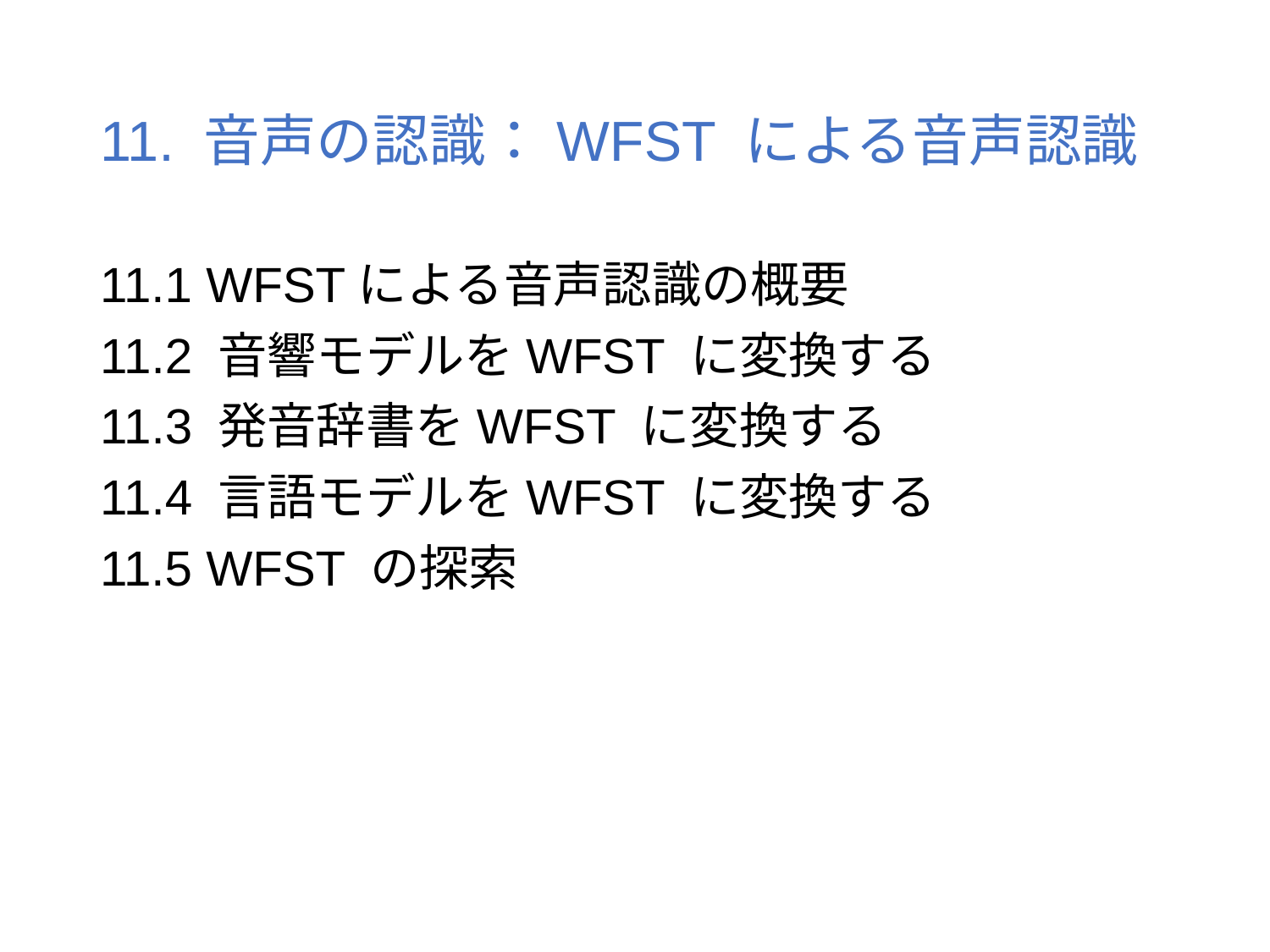

# 11. 音声の認識：WFST による音声認識
11.1 WFSTによる音声認識の概要
11.2 音響モデルをWFST に変換する
11.3 発音辞書をWFST に変換する
11.4 言語モデルをWFST に変換する
11.5 WFST の探索